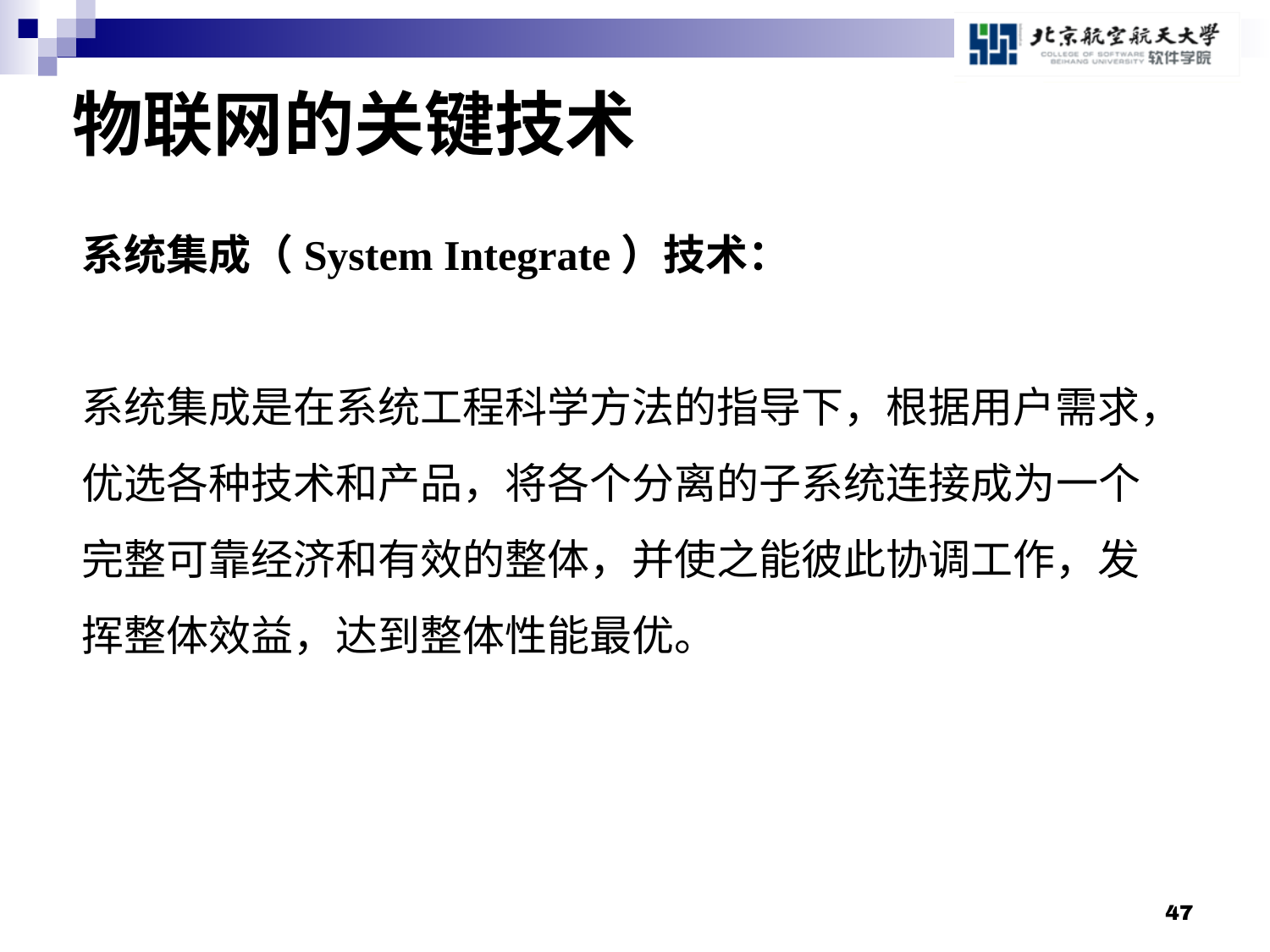

# 物联网的关键技术
系统集成（System Integrate）技术：

系统集成是在系统工程科学方法的指导下，根据用户需求，优选各种技术和产品，将各个分离的子系统连接成为一个完整可靠经济和有效的整体，并使之能彼此协调工作，发挥整体效益，达到整体性能最优。
47